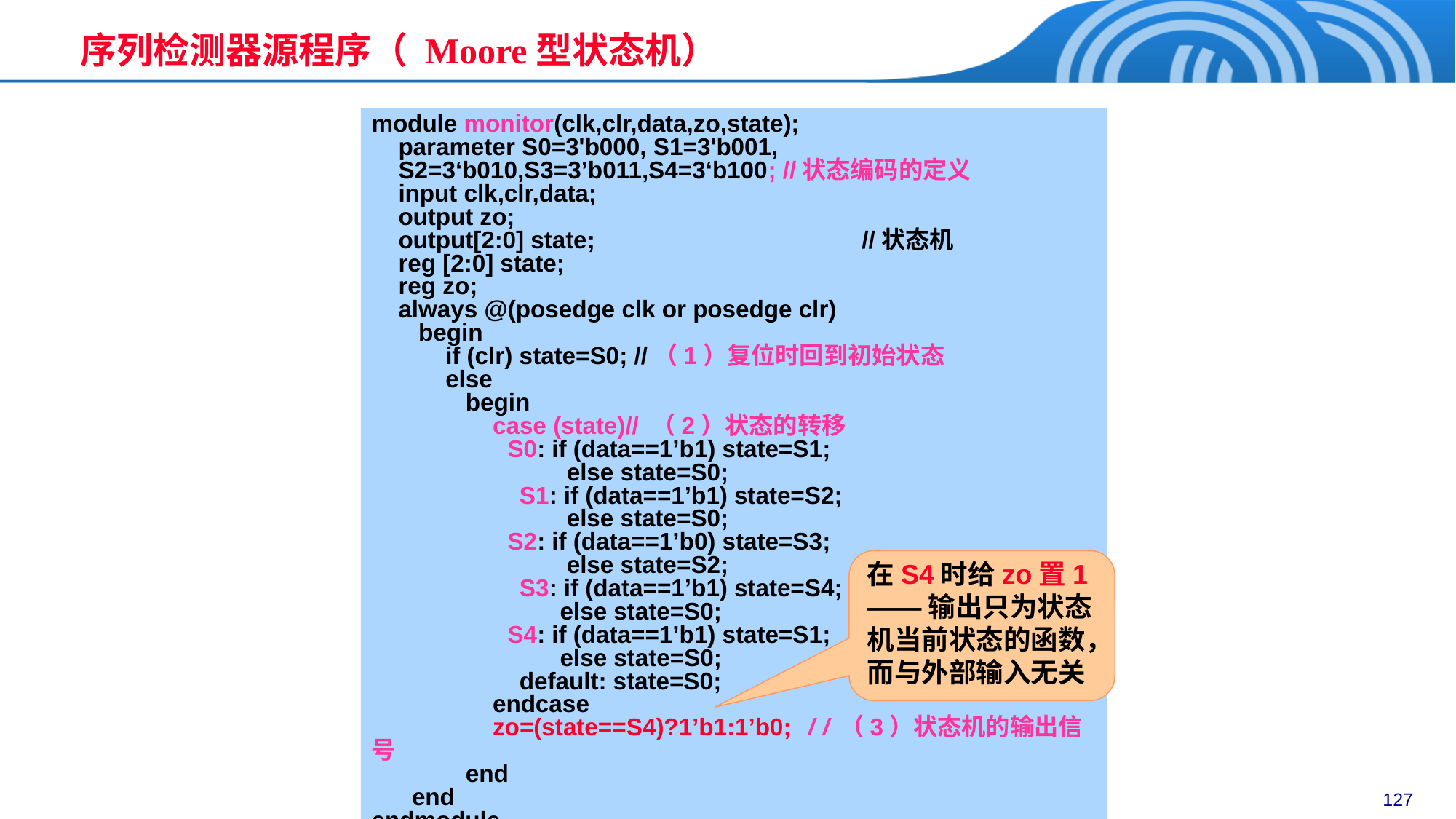

序列检测器源程序（ Moore型状态机）
module monitor(clk,clr,data,zo,state);
    parameter S0=3'b000, S1=3'b001,
    S2=3‘b010,S3=3’b011,S4=3‘b100; //状态编码的定义
    input clk,clr,data;
    output zo;
    output[2:0] state;		        //状态机
    reg [2:0] state;
    reg zo;
    always @(posedge clk or posedge clr)
       begin
           if (clr) state=S0; //（1）复位时回到初始状态
           else
              begin
                  case (state)// （2）状态的转移
	    S0: if (data==1’b1) state=S1;
                             else state=S0;
                      S1: if (data==1’b1) state=S2;
                             else state=S0;
	    S2: if (data==1’b0) state=S3;
                             else state=S2;
                      S3: if (data==1’b1) state=S4;
                            else state=S0;
	    S4: if (data==1’b1) state=S1;
                            else state=S0;
                      default: state=S0;
                  endcase
                  zo=(state==S4)?1’b1:1’b0;  //（3）状态机的输出信号
              end
      end
endmodule
在S4时给zo置1——输出只为状态机当前状态的函数，而与外部输入无关